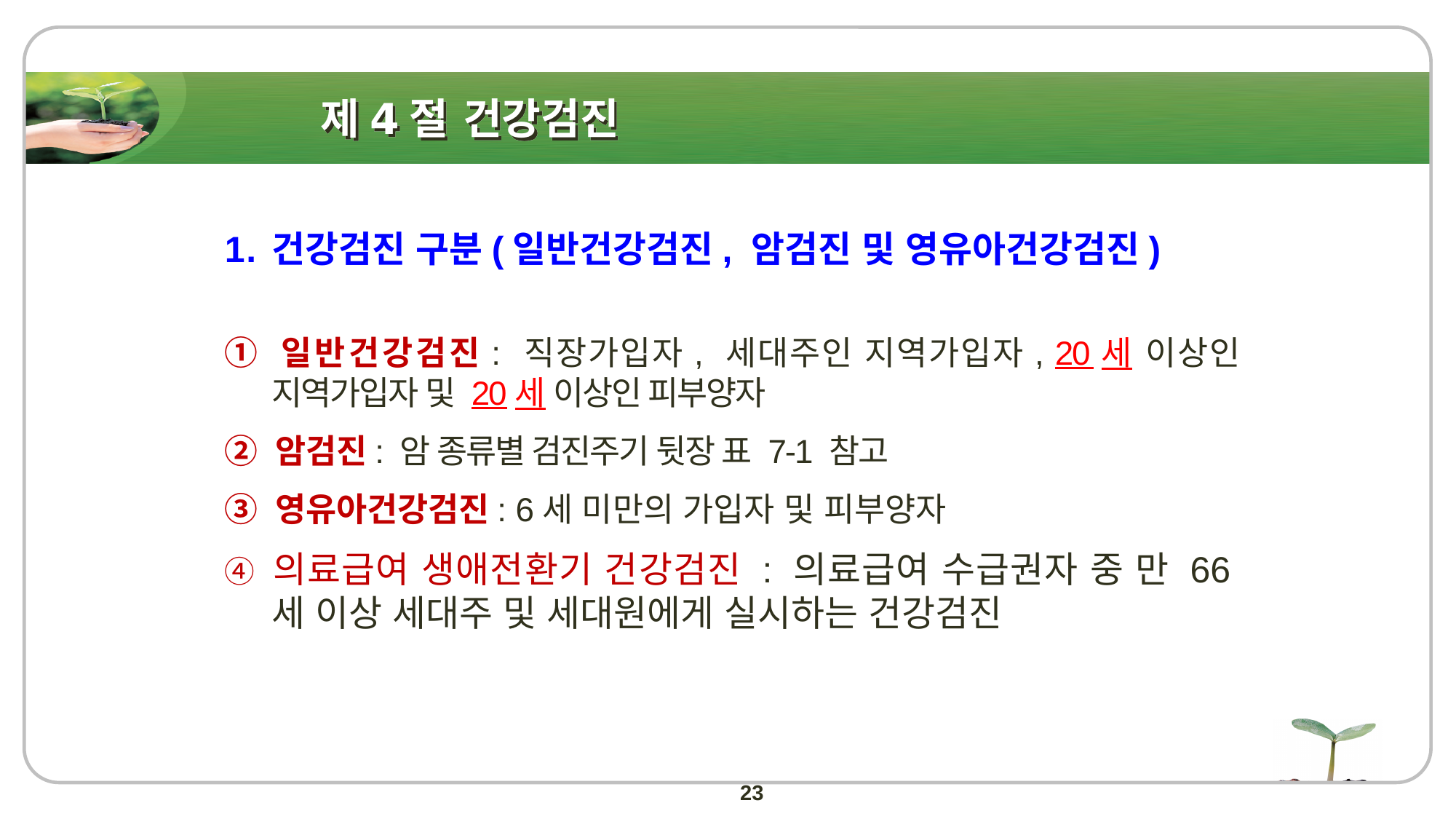

# 제4절 건강검진

건강검진 구분(일반건강검진, 암검진 및 영유아건강검진)

① 일반건강검진: 직장가입자, 세대주인 지역가입자, 20세 이상인 지역가입자 및 20세 이상인 피부양자
② 암검진: 암 종류별 검진주기 뒷장 표 7-1 참고
③ 영유아건강검진: 6세 미만의 가입자 및 피부양자
④ 의료급여 생애전환기 건강검진 : 의료급여 수급권자 중 만 66세 이상 세대주 및 세대원에게 실시하는 건강검진
23